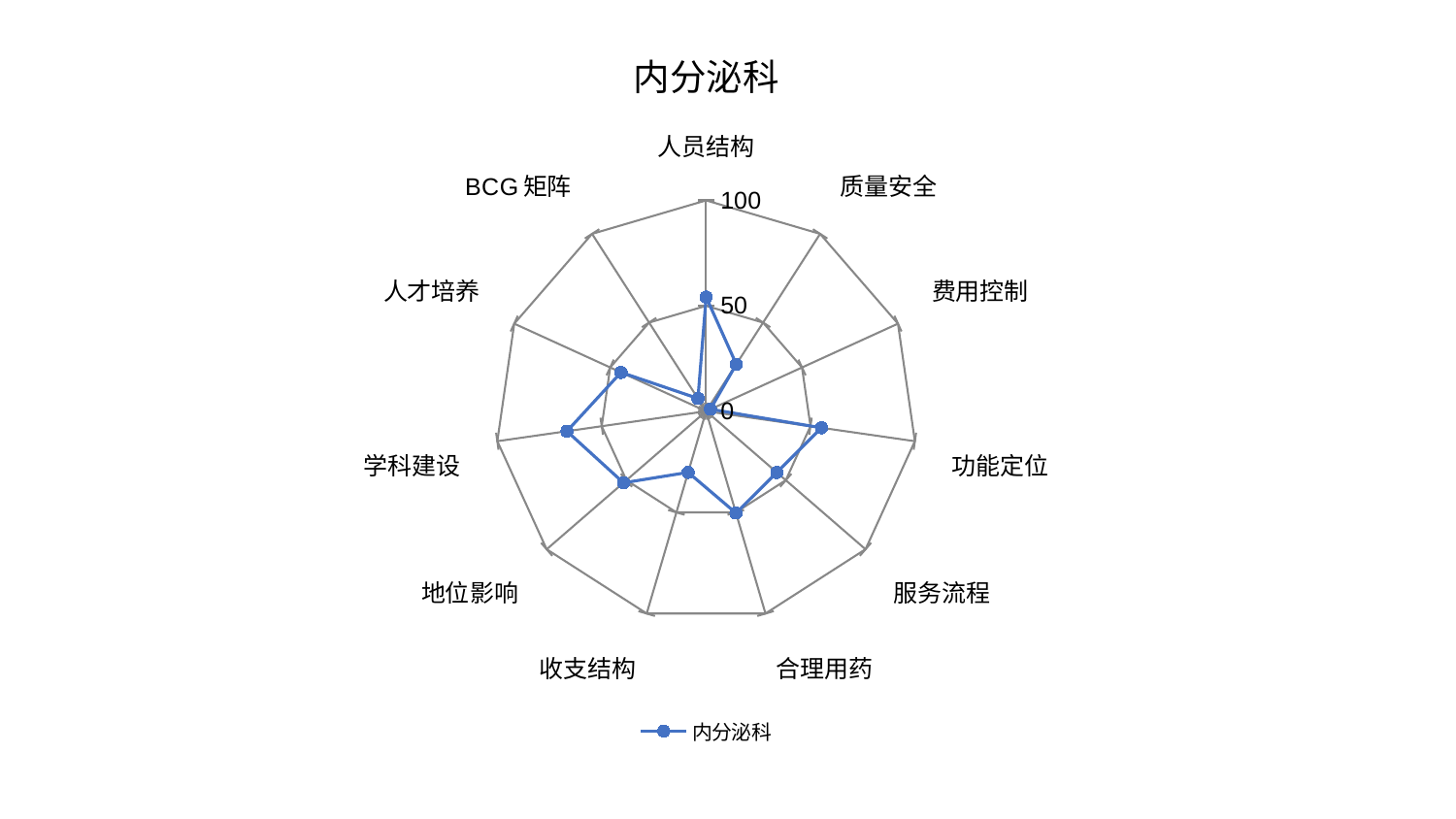

### Chart: 内分泌科

| Category | 内分泌科 |
|---|---|
| 人员结构 | 54.15672023942964 |
| 质量安全 | 26.495679696095642 |
| 费用控制 | 2.2688559710515355 |
| 功能定位 | 55.24918385065608 |
| 服务流程 | 44.37113418425934 |
| 合理用药 | 50.34291267475928 |
| 收支结构 | 30.23895803409406 |
| 地位影响 | 51.84359642440335 |
| 学科建设 | 66.66277882900286 |
| 人才培养 | 44.35320345987578 |
| BCG矩阵 | 7.172365448105838 |
154